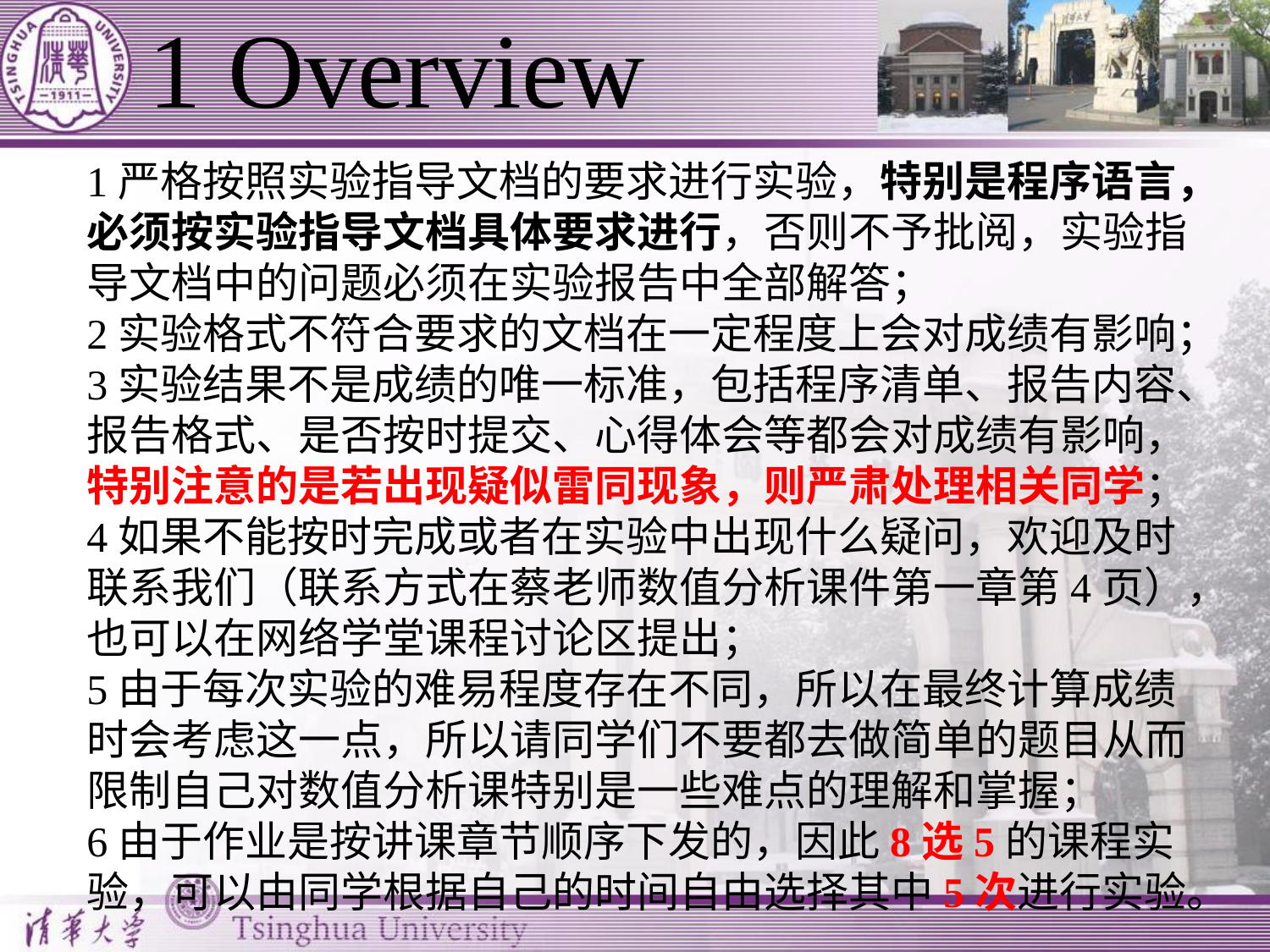

# 1 Overview
1严格按照实验指导文档的要求进行实验，特别是程序语言，必须按实验指导文档具体要求进行，否则不予批阅，实验指导文档中的问题必须在实验报告中全部解答；
2实验格式不符合要求的文档在一定程度上会对成绩有影响；
3实验结果不是成绩的唯一标准，包括程序清单、报告内容、报告格式、是否按时提交、心得体会等都会对成绩有影响，特别注意的是若出现疑似雷同现象，则严肃处理相关同学；
4如果不能按时完成或者在实验中出现什么疑问，欢迎及时联系我们（联系方式在蔡老师数值分析课件第一章第4页），也可以在网络学堂课程讨论区提出；
5由于每次实验的难易程度存在不同，所以在最终计算成绩时会考虑这一点，所以请同学们不要都去做简单的题目从而限制自己对数值分析课特别是一些难点的理解和掌握；
6由于作业是按讲课章节顺序下发的，因此8选5的课程实验，可以由同学根据自己的时间自由选择其中5次进行实验。